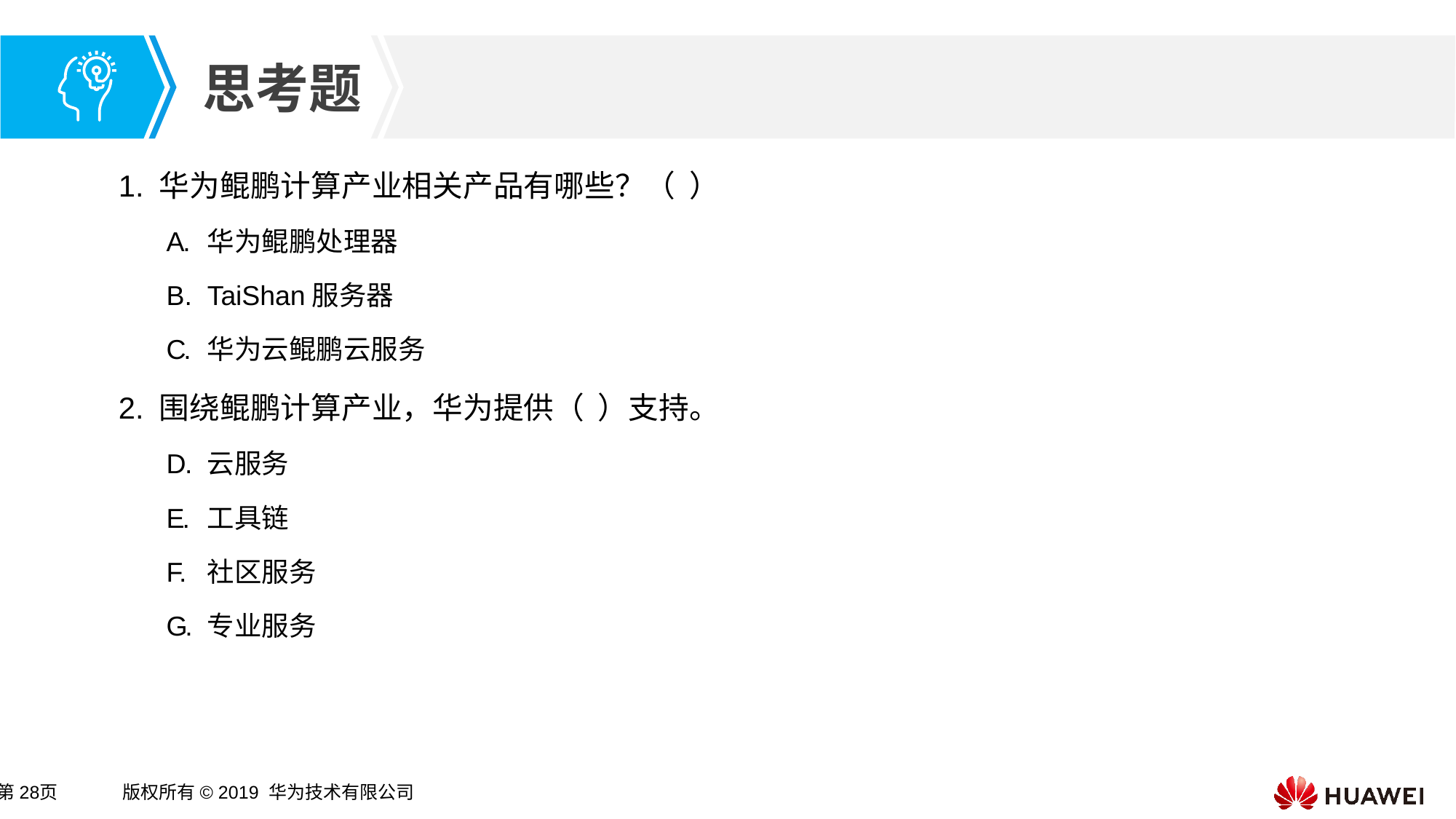

1. 华为鲲鹏计算产业相关产品有哪些？（  ）
华为鲲鹏处理器
TaiShan服务器
华为云鲲鹏云服务
2. 围绕鲲鹏计算产业，华为提供（  ）支持。
云服务
工具链
社区服务
专业服务